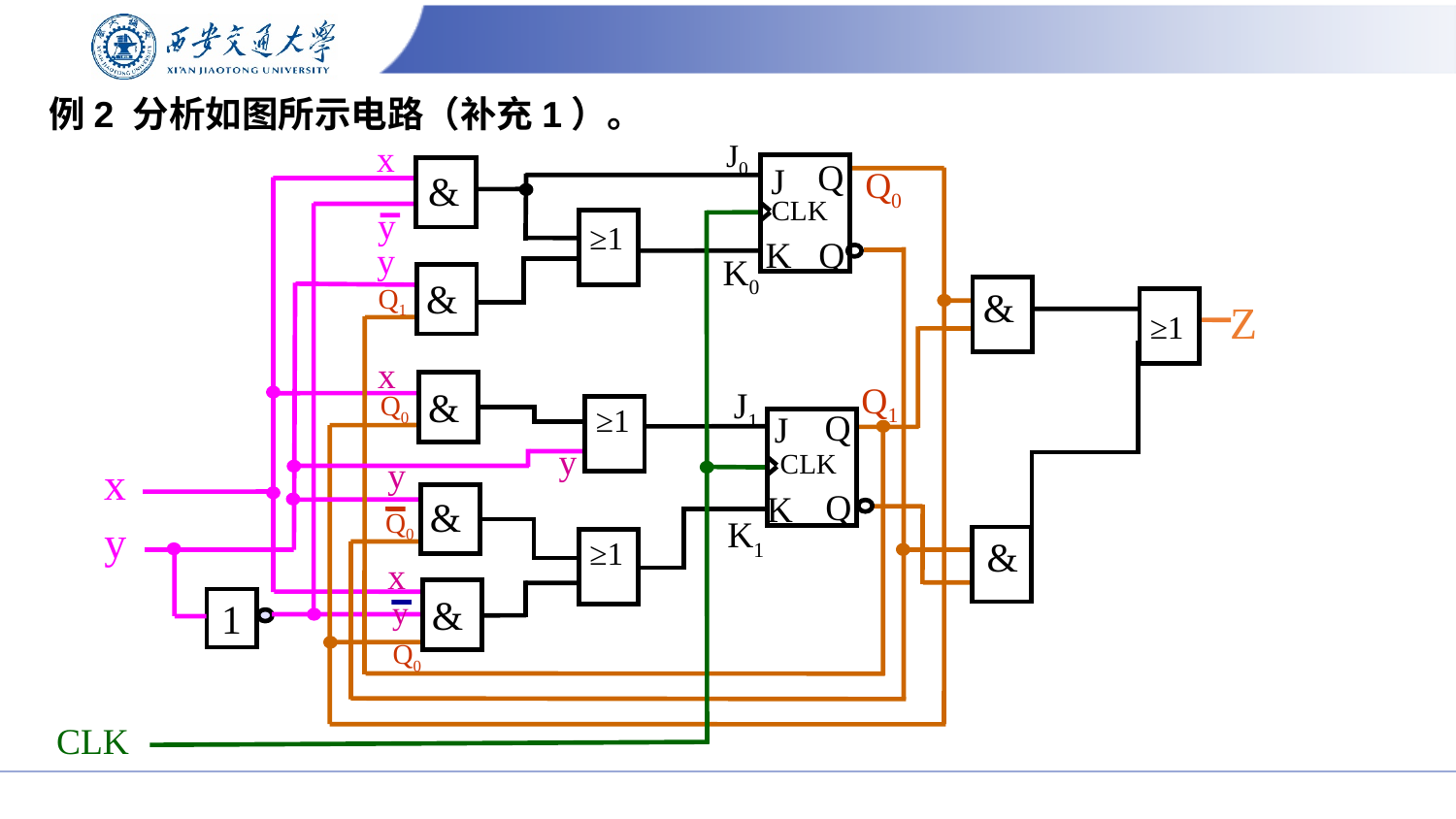

# 例2 分析如图所示电路（补充1）。
J0
x
J
Q

CLK

K
Q
Q0

&

y

≥1

y

K0

&
Q1
&

Z

≥1

x
Q1

&
J1
Q0

≥1

Q
J

CLK

Q
K

y
y
x

&

Q0

K1

y
&
≥1

x

&

y

1

Q0

CLK